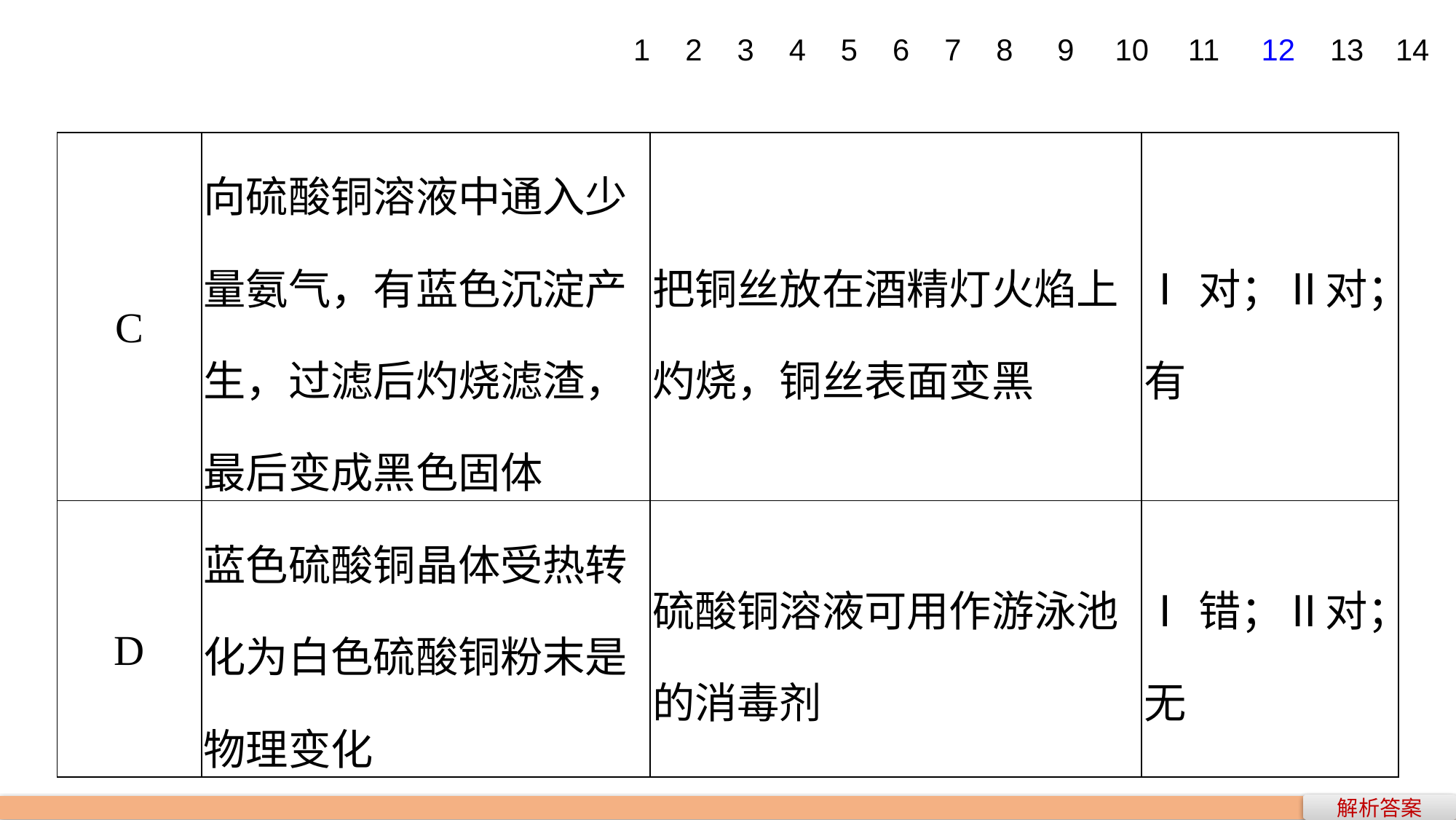

1
2
3
4
5
6
7
8
9
10
11
12
13
14
| C | 向硫酸铜溶液中通入少量氨气，有蓝色沉淀产生，过滤后灼烧滤渣，最后变成黑色固体 | 把铜丝放在酒精灯火焰上灼烧，铜丝表面变黑 | Ⅰ对；Ⅱ对；有 |
| --- | --- | --- | --- |
| D | 蓝色硫酸铜晶体受热转化为白色硫酸铜粉末是物理变化 | 硫酸铜溶液可用作游泳池的消毒剂 | Ⅰ错；Ⅱ对；无 |
解析答案